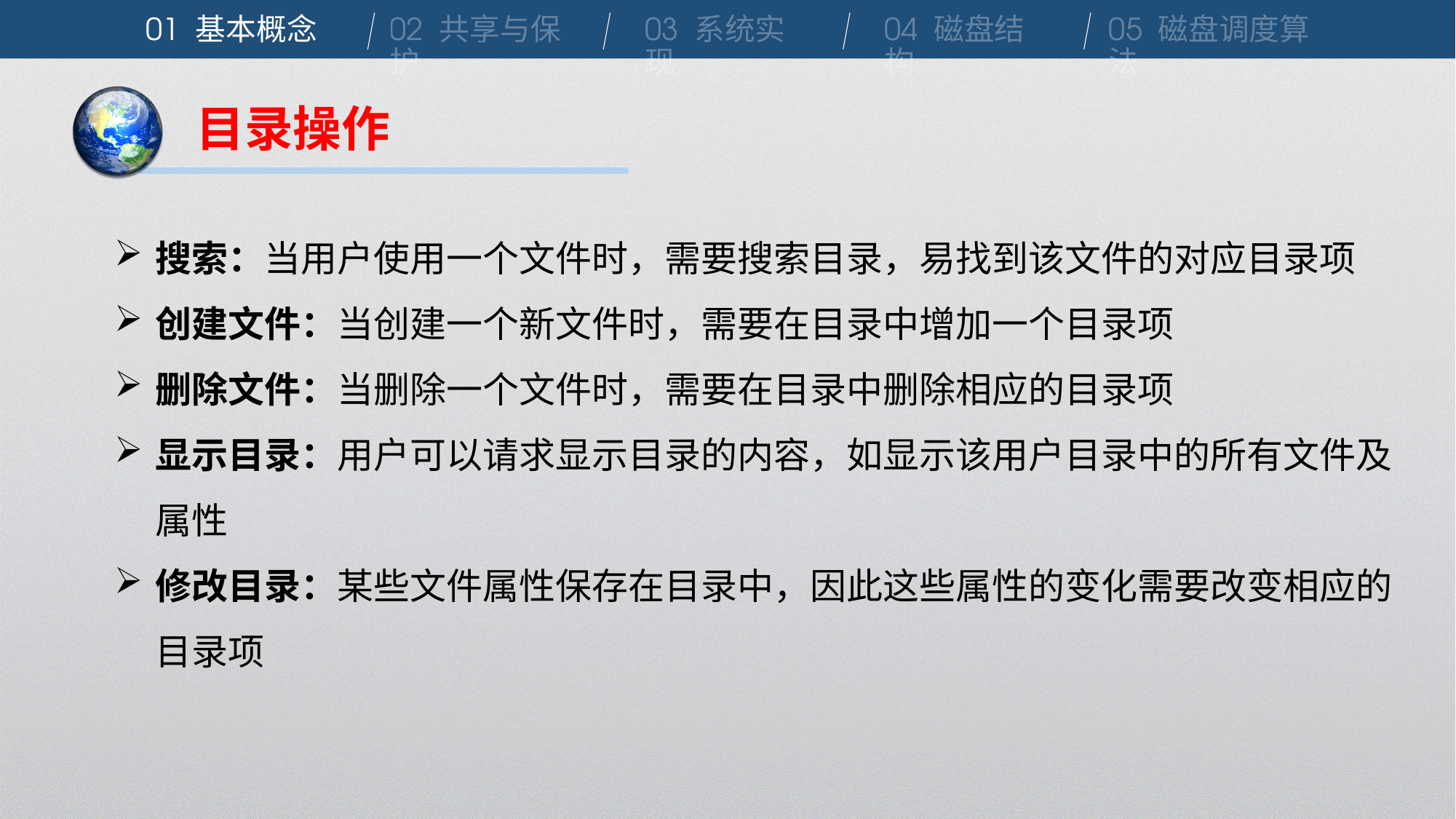

01 基本概念
02 共享与保护
03 系统实现
04 磁盘结构
05 磁盘调度算法
目录操作
搜索：当用户使用一个文件时，需要搜索目录，易找到该文件的对应目录项
创建文件：当创建一个新文件时，需要在目录中增加一个目录项
删除文件：当删除一个文件时，需要在目录中删除相应的目录项
显示目录：用户可以请求显示目录的内容，如显示该用户目录中的所有文件及属性
修改目录：某些文件属性保存在目录中，因此这些属性的变化需要改变相应的目录项